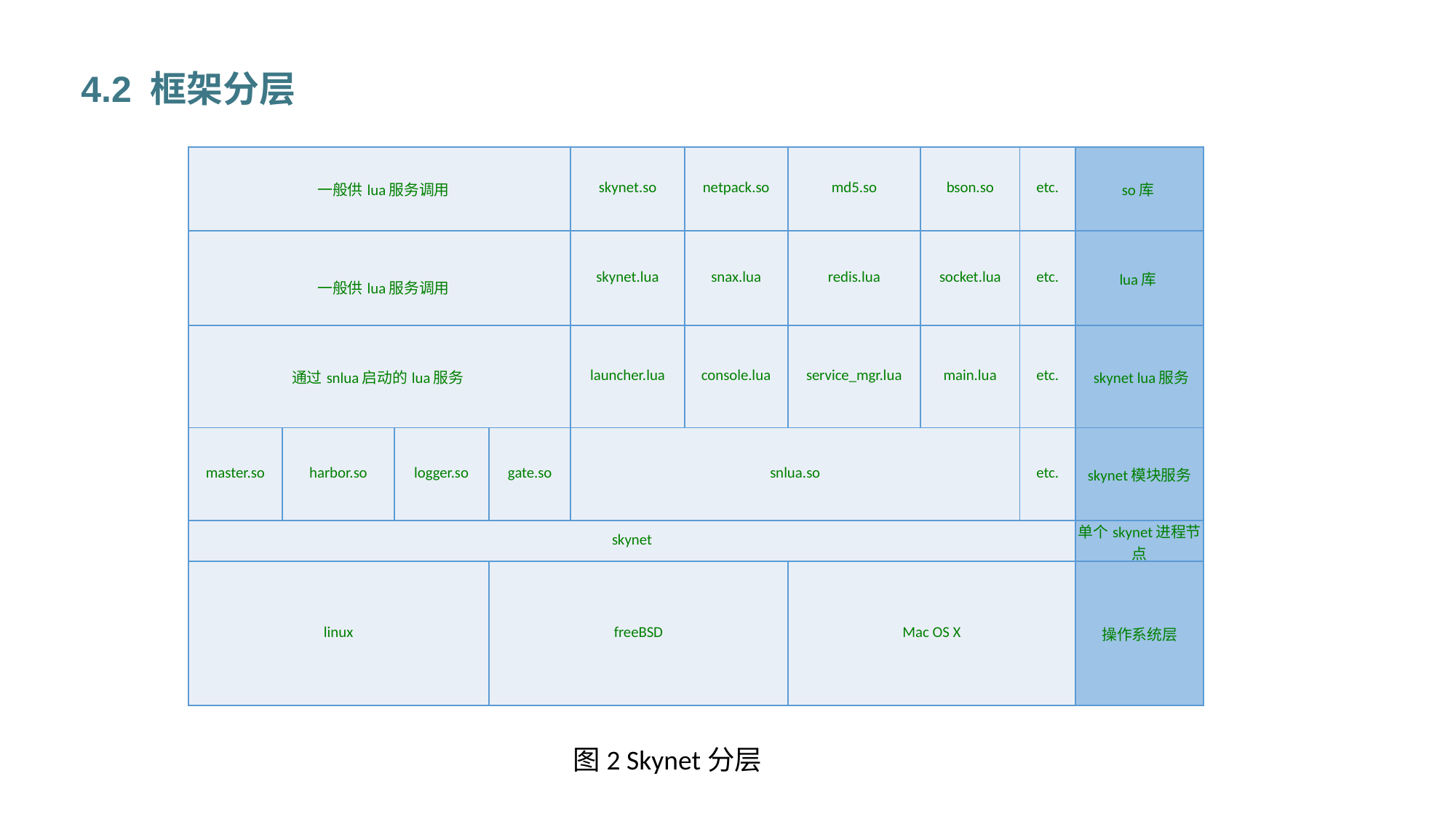

4.2 框架分层
| 一般供lua服务调用 |  |  |  | skynet.so | netpack.so | md5.so | bson.so | etc. | so库 |
| --- | --- | --- | --- | --- | --- | --- | --- | --- | --- |
| 一般供lua服务调用 |  |  |  | skynet.lua | snax.lua | redis.lua | socket.lua | etc. | lua库 |
| 通过snlua启动的lua服务 |  |  |  | launcher.lua | console.lua | service\_mgr.lua | main.lua | etc. | skynet lua服务 |
| master.so | harbor.so | logger.so | gate.so | snlua.so |  |  |  | etc. | skynet模块服务 |
| skynet |  |  |  |  |  |  |  |  | 单个skynet进程节点 |
| linux |  |  | freeBSD |  |  | Mac OS X |  |  | 操作系统层 |
图2 Skynet分层